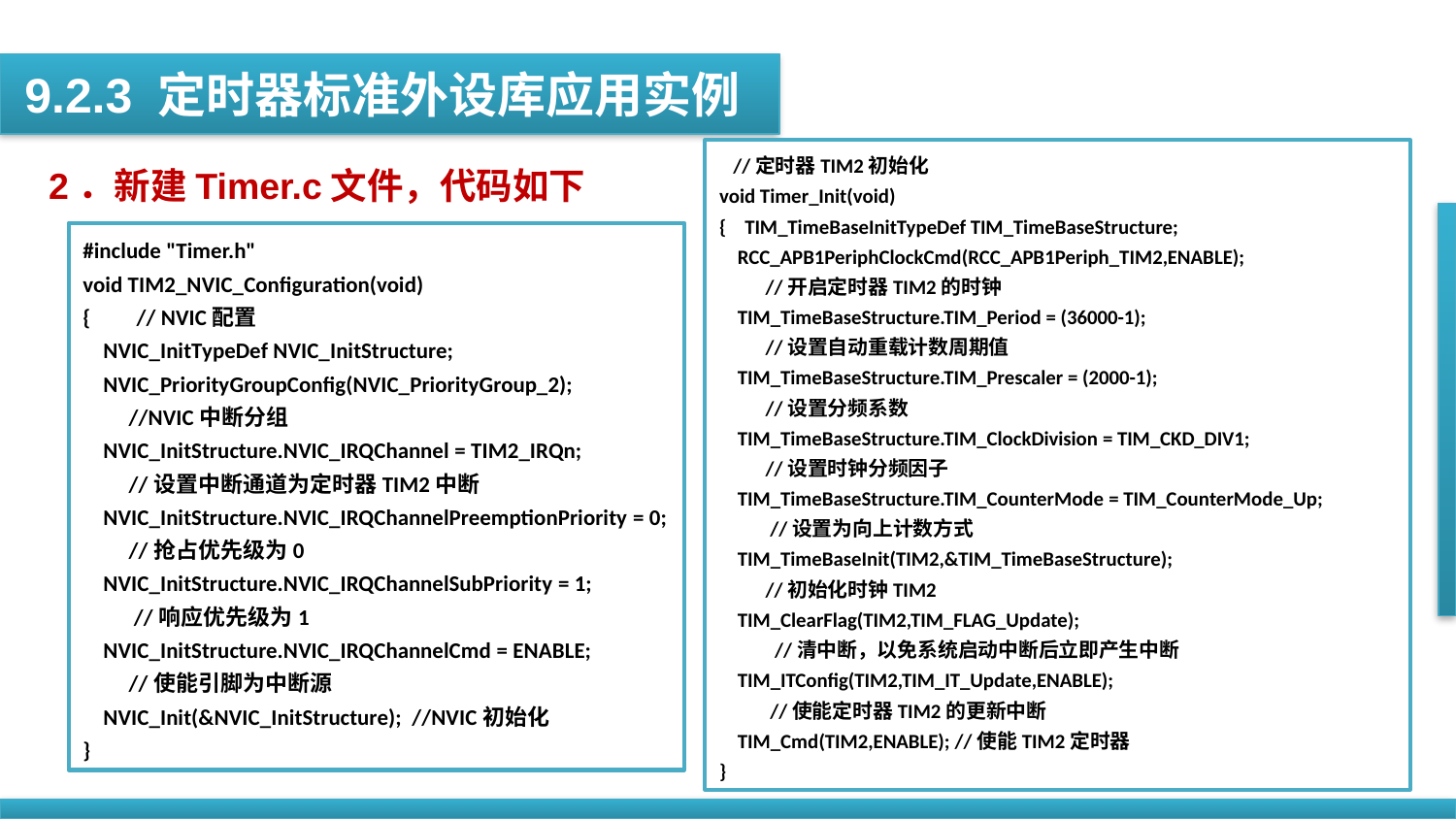

9.2.3 定时器标准外设库应用实例
   //定时器TIM2初始化
void Timer_Init(void)
{    TIM_TimeBaseInitTypeDef TIM_TimeBaseStructure;
    RCC_APB1PeriphClockCmd(RCC_APB1Periph_TIM2,ENABLE);
          //开启定时器TIM2的时钟
    TIM_TimeBaseStructure.TIM_Period = (36000-1);
          //设置自动重载计数周期值
    TIM_TimeBaseStructure.TIM_Prescaler = (2000-1);
          //设置分频系数
    TIM_TimeBaseStructure.TIM_ClockDivision = TIM_CKD_DIV1;
          //设置时钟分频因子
    TIM_TimeBaseStructure.TIM_CounterMode = TIM_CounterMode_Up;
           //设置为向上计数方式
    TIM_TimeBaseInit(TIM2,&TIM_TimeBaseStructure);
          //初始化时钟TIM2
    TIM_ClearFlag(TIM2,TIM_FLAG_Update);
            //清中断，以免系统启动中断后立即产生中断
    TIM_ITConfig(TIM2,TIM_IT_Update,ENABLE);
           //使能定时器TIM2的更新中断
    TIM_Cmd(TIM2,ENABLE); //使能TIM2定时器
}
2．新建Timer.c文件，代码如下
#include "Timer.h"
void TIM2_NVIC_Configuration(void)
{         // NVIC配置
    NVIC_InitTypeDef NVIC_InitStructure;
    NVIC_PriorityGroupConfig(NVIC_PriorityGroup_2);
         //NVIC中断分组
    NVIC_InitStructure.NVIC_IRQChannel = TIM2_IRQn;
         //设置中断通道为定时器TIM2中断
    NVIC_InitStructure.NVIC_IRQChannelPreemptionPriority = 0;
         //抢占优先级为0
    NVIC_InitStructure.NVIC_IRQChannelSubPriority = 1;
          //响应优先级为1
    NVIC_InitStructure.NVIC_IRQChannelCmd = ENABLE;
         //使能引脚为中断源
    NVIC_Init(&NVIC_InitStructure);  //NVIC初始化
}